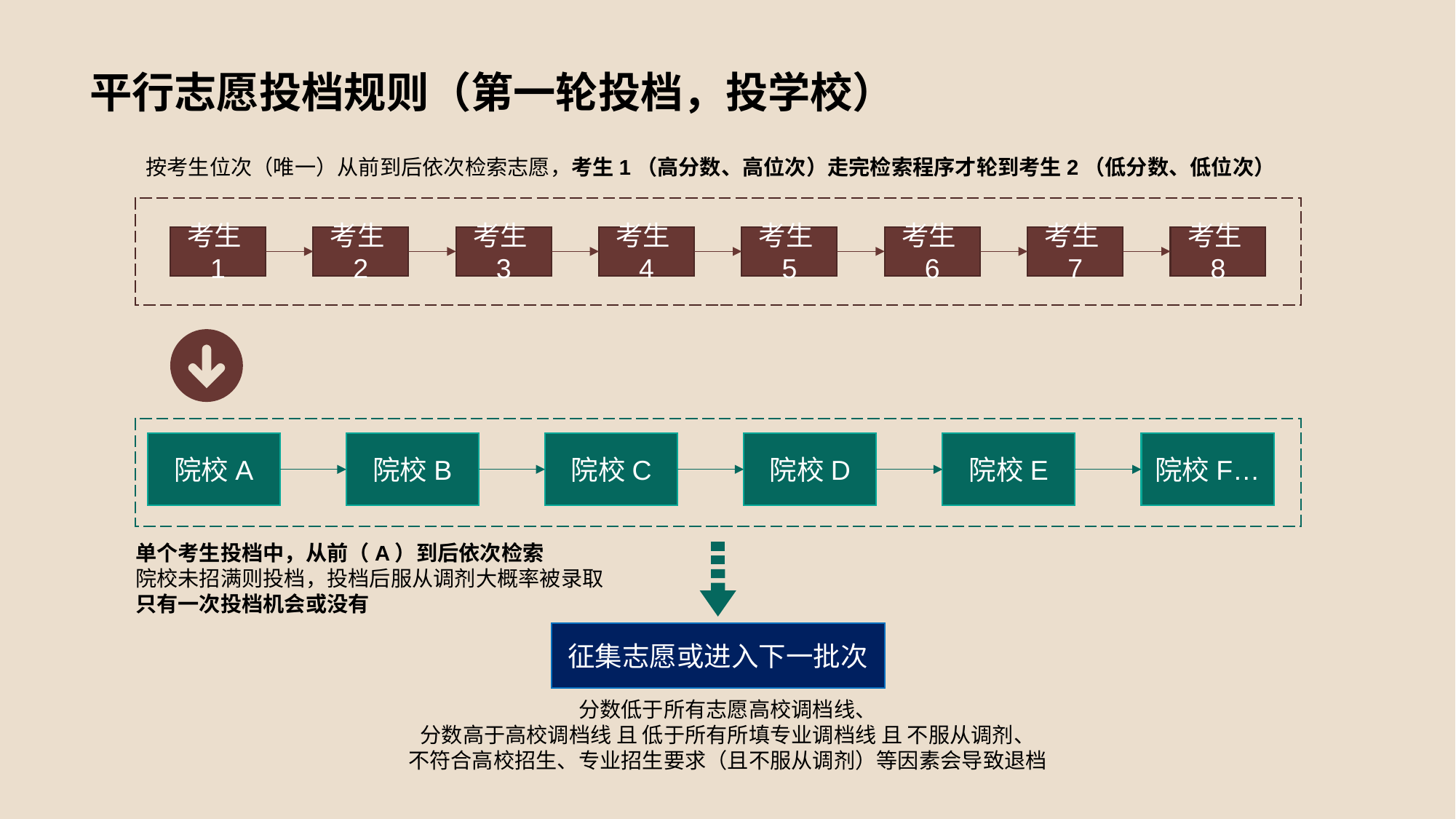

# 平行志愿投档规则（第一轮投档，投学校）
按考生位次（唯一）从前到后依次检索志愿，考生1（高分数、高位次）走完检索程序才轮到考生2（低分数、低位次）

考生1
考生2
考生3
考生4
考生5
考生6
考生7
考生8

院校A
院校B
院校C
院校D
院校E
院校F…
单个考生投档中，从前（A）到后依次检索
院校未招满则投档，投档后服从调剂大概率被录取
只有一次投档机会或没有
征集志愿或进入下一批次
分数低于所有志愿高校调档线、
分数高于高校调档线 且 低于所有所填专业调档线 且 不服从调剂、
不符合高校招生、专业招生要求（且不服从调剂）等因素会导致退档